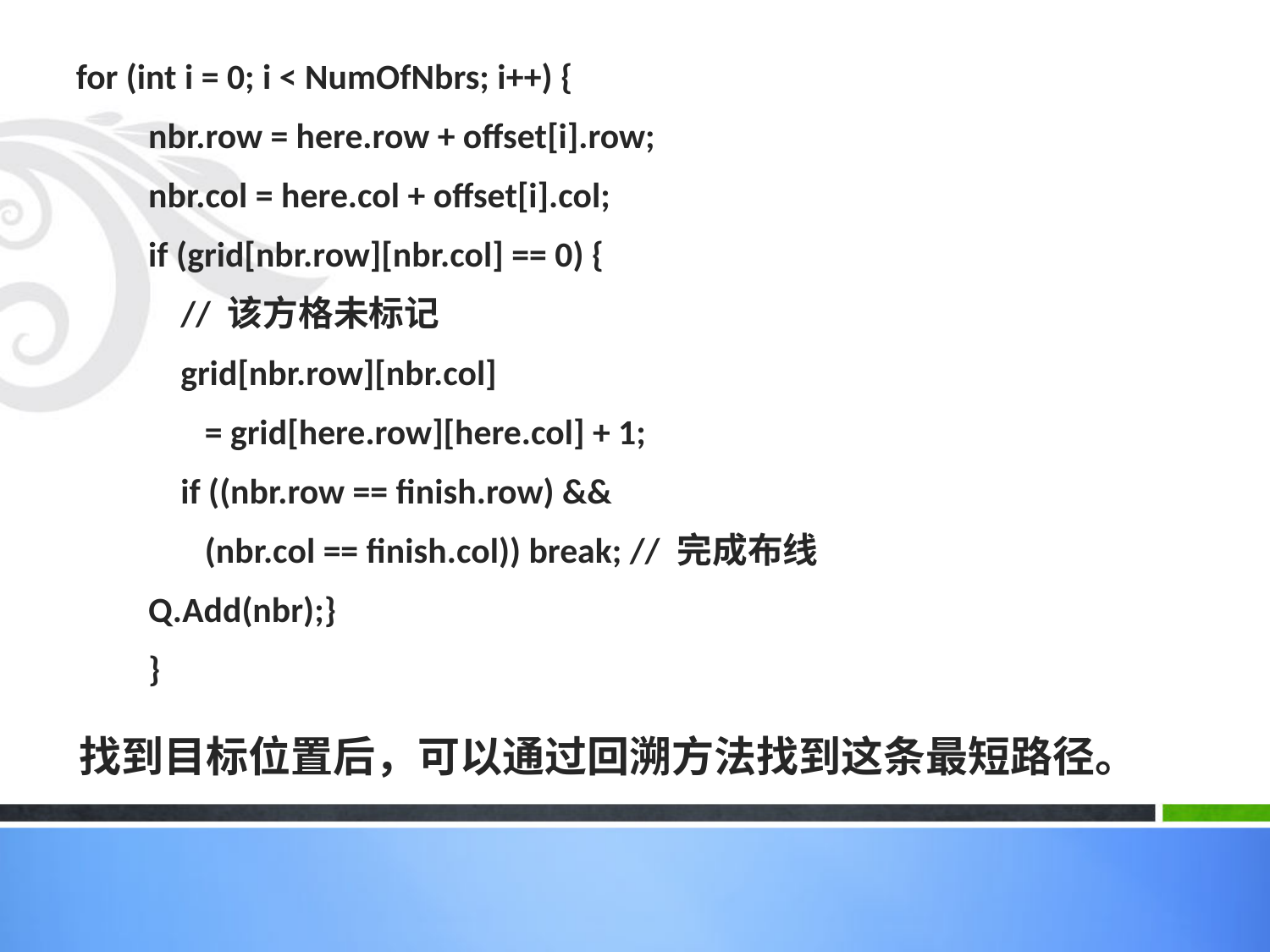

for (int i = 0; i < NumOfNbrs; i++) {
         nbr.row = here.row + offset[i].row;
         nbr.col = here.col + offset[i].col;
         if (grid[nbr.row][nbr.col] == 0) {
             // 该方格未标记
             grid[nbr.row][nbr.col]
                = grid[here.row][here.col] + 1;
             if ((nbr.row == finish.row) &&
                (nbr.col == finish.col)) break; // 完成布线
         Q.Add(nbr);}
         }

找到目标位置后，可以通过回溯方法找到这条最短路径。